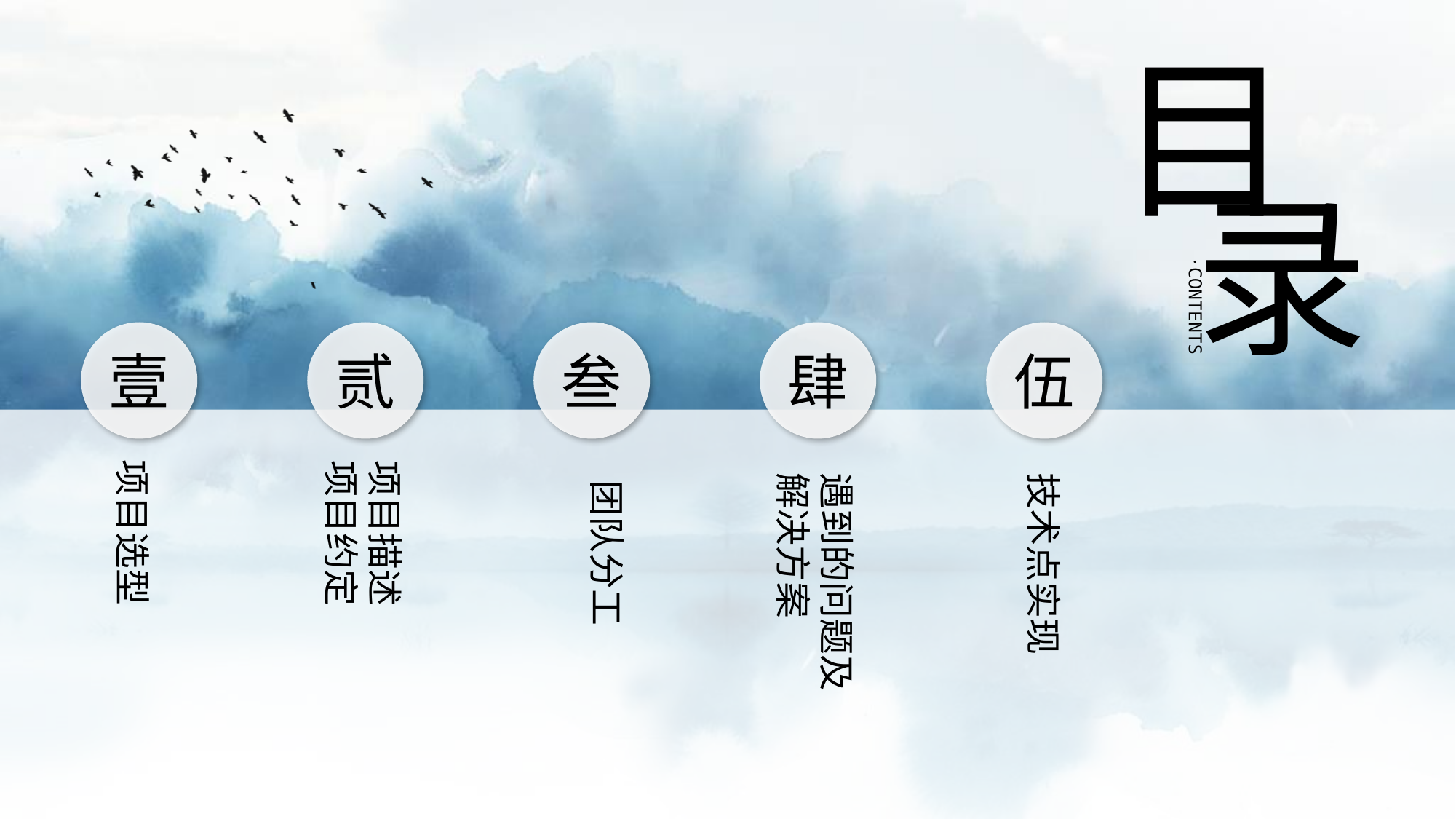

目
录
·CONTENTS
壹
项目选型
贰
项目描述
项目约定

叁
肆
伍
遇到的问题及解决方案

技术点实现
团队分工